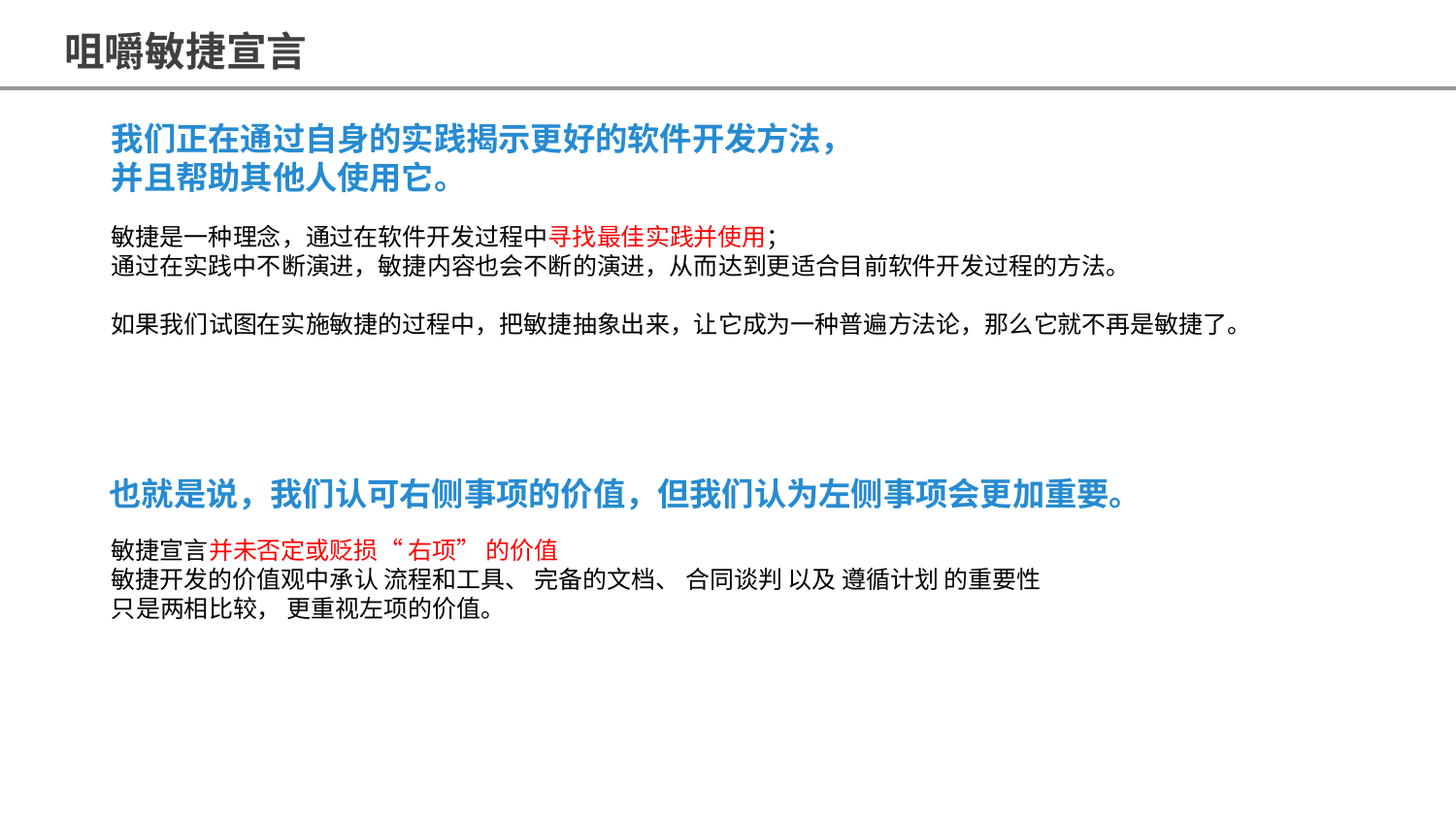

咀嚼敏捷宣言

我们正在通过自身的实践揭示更好的软件开发方法，并且帮助其他人使用它。
敏捷是一种理念，通过在软件开发过程中寻找最佳实践并使用；
通过在实践中不断演进，敏捷内容也会不断的演进，从而达到更适合目前软件开发过程的方法。

如果我们试图在实施敏捷的过程中，把敏捷抽象出来，让它成为一种普遍方法论，那么它就不再是敏捷了。
也就是说，我们认可右侧事项的价值，但我们认为左侧事项会更加重要。
敏捷宣言并未否定或贬损“ 右项” 的价值
敏捷开发的价值观中承认 流程和工具、 完备的文档、 合同谈判 以及 遵循计划 的重要性
只是两相比较， 更重视左项的价值。